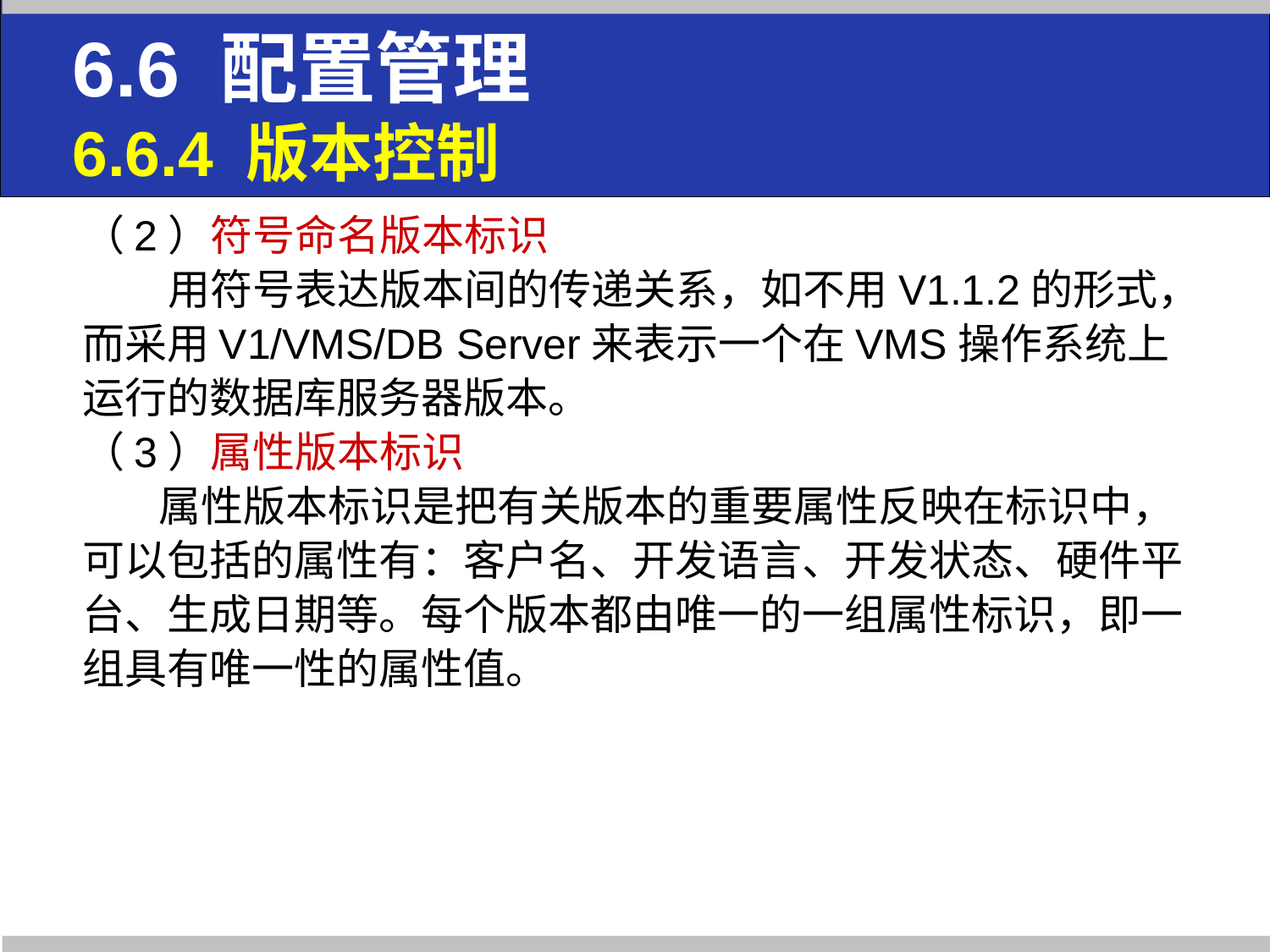

6.6 配置管理
6.6.4 版本控制
（2）符号命名版本标识
        用符号表达版本间的传递关系，如不用V1.1.2的形式，
而采用V1/VMS/DB Server来表示一个在VMS操作系统上
运行的数据库服务器版本。
（3）属性版本标识
       属性版本标识是把有关版本的重要属性反映在标识中，
可以包括的属性有：客户名、开发语言、开发状态、硬件平
台、生成日期等。每个版本都由唯一的一组属性标识，即一
组具有唯一性的属性值。
839